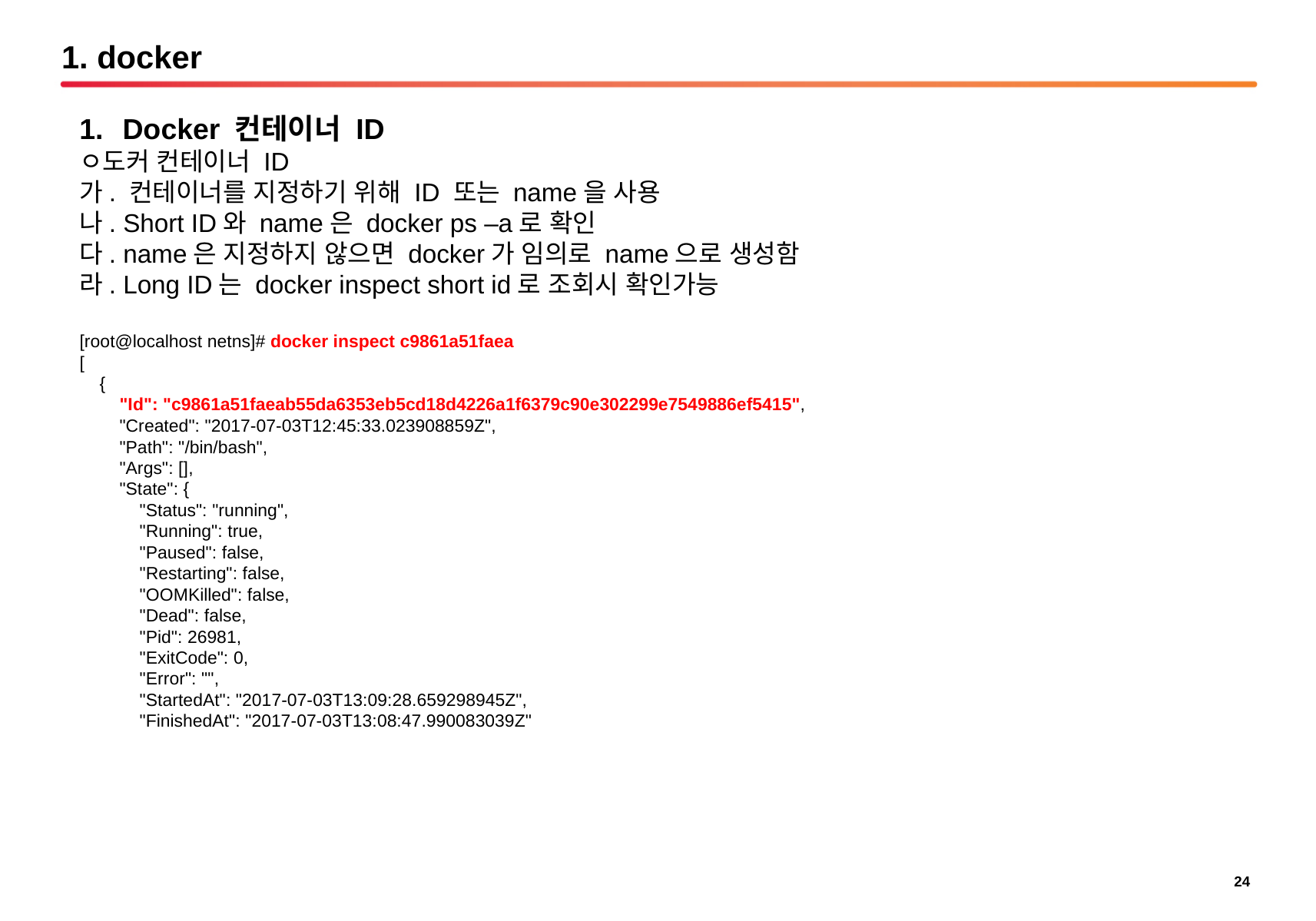

# 1. docker
Docker 컨테이너 ID
ㅇ도커 컨테이너 ID
가. 컨테이너를 지정하기 위해 ID 또는 name을 사용
나. Short ID와 name은 docker ps –a로 확인
다. name은 지정하지 않으면 docker가 임의로 name으로 생성함
라. Long ID는 docker inspect short id로 조회시 확인가능

[root@localhost netns]# docker inspect c9861a51faea
[
    {
        "Id": "c9861a51faeab55da6353eb5cd18d4226a1f6379c90e302299e7549886ef5415",
        "Created": "2017-07-03T12:45:33.023908859Z",
        "Path": "/bin/bash",
        "Args": [],
        "State": {
            "Status": "running",
            "Running": true,
            "Paused": false,
            "Restarting": false,
            "OOMKilled": false,
            "Dead": false,
            "Pid": 26981,
            "ExitCode": 0,
            "Error": "",
            "StartedAt": "2017-07-03T13:09:28.659298945Z",
            "FinishedAt": "2017-07-03T13:08:47.990083039Z"